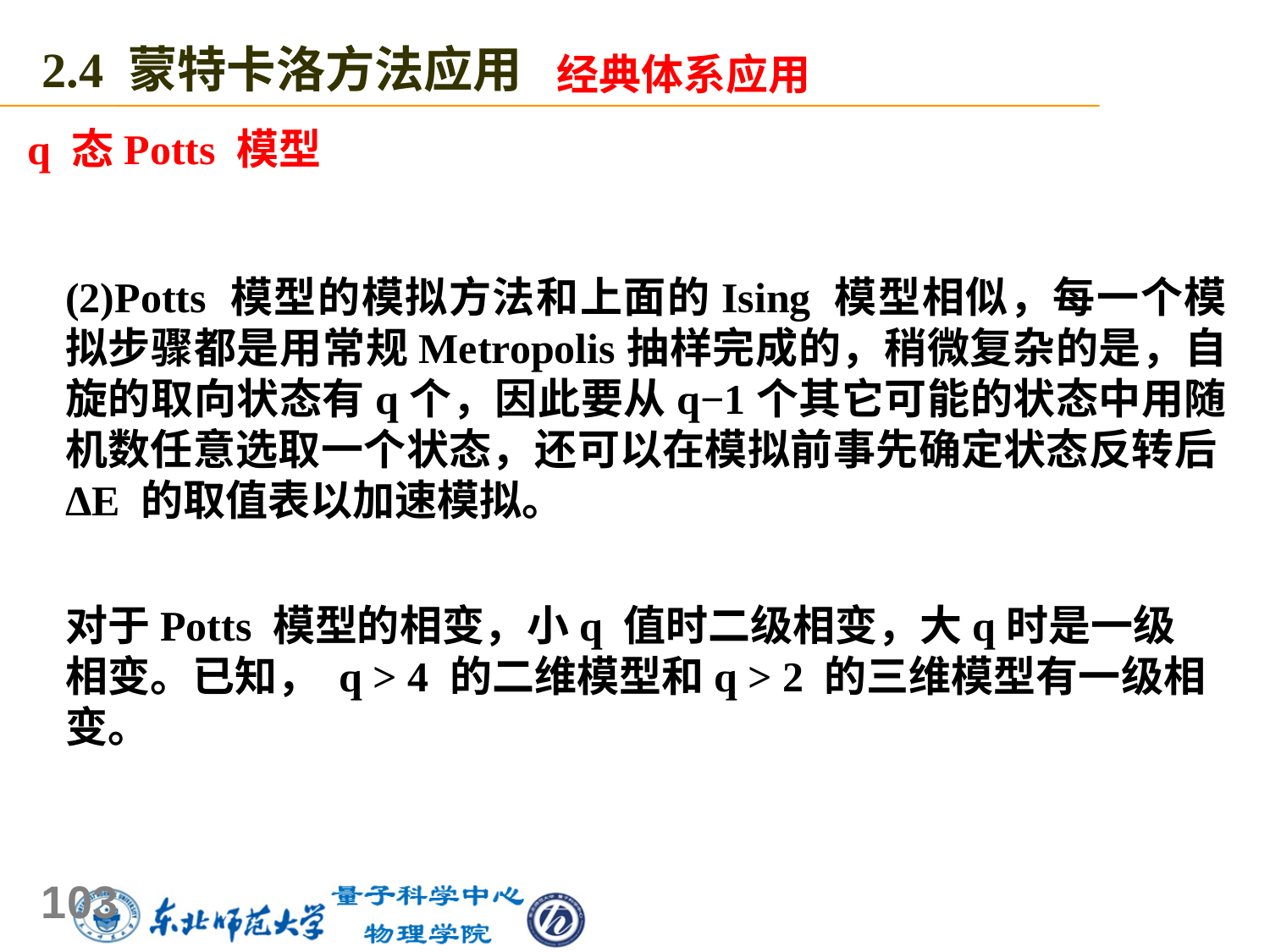

2.4 蒙特卡洛方法应用
经典体系应用

q 态Potts 模型
(2)Potts 模型的模拟方法和上面的Ising 模型相似，每一个模拟步骤都是用常规Metropolis抽样完成的，稍微复杂的是，自旋的取向状态有q个，因此要从q−1个其它可能的状态中用随机数任意选取一个状态，还可以在模拟前事先确定状态反转后ΔE 的取值表以加速模拟。
对于Potts 模型的相变，小q 值时二级相变，大q时是一级相变。已知， q > 4 的二维模型和q > 2 的三维模型有一级相变。
103